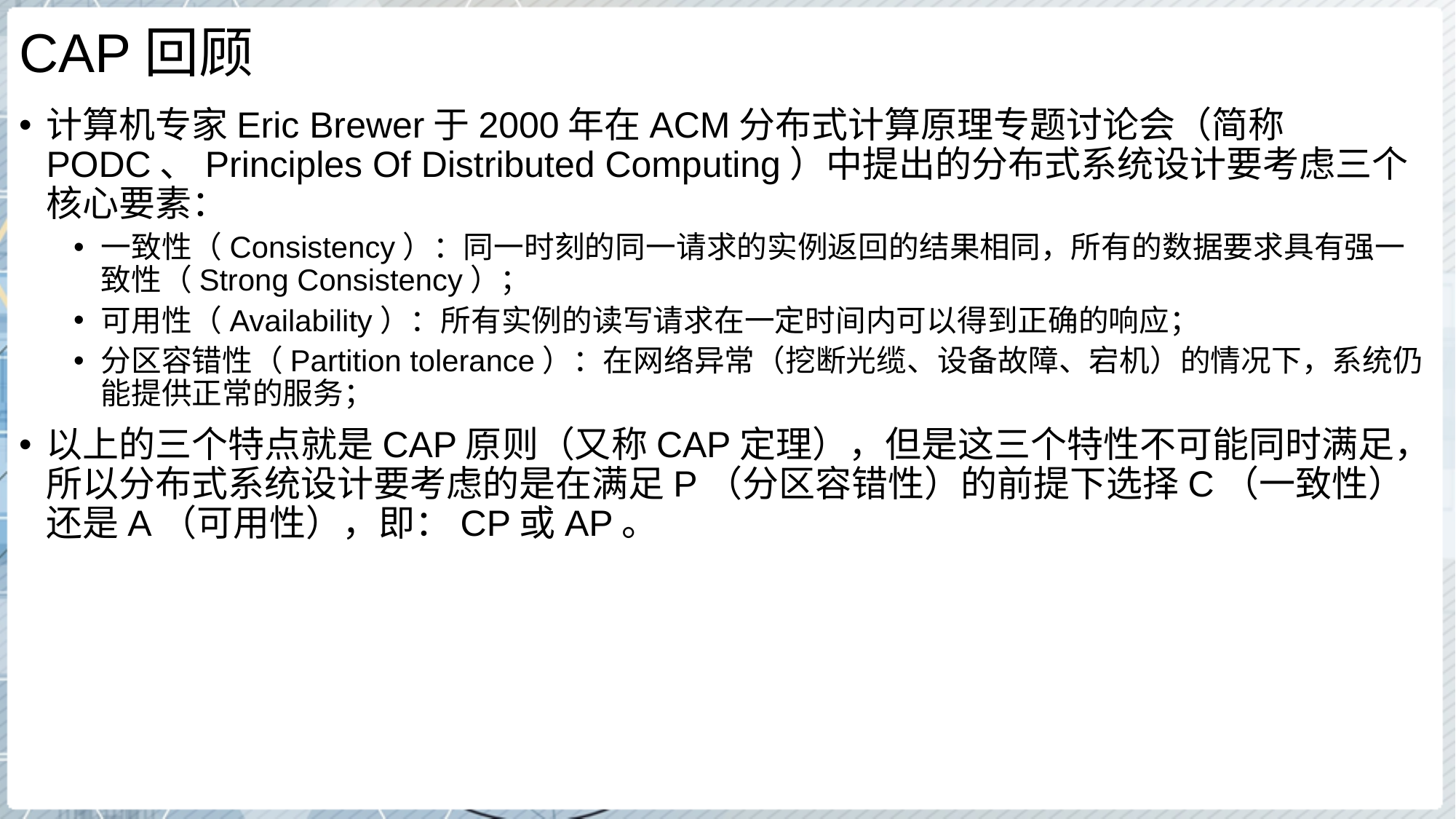

# CAP回顾
计算机专家Eric Brewer于2000年在ACM分布式计算原理专题讨论会（简称PODC、Principles Of Distributed Computing）中提出的分布式系统设计要考虑三个核心要素：
一致性（Consistency）：同一时刻的同一请求的实例返回的结果相同，所有的数据要求具有强一致性（Strong Consistency）；
可用性（Availability）：所有实例的读写请求在一定时间内可以得到正确的响应；
分区容错性（Partition tolerance）：在网络异常（挖断光缆、设备故障、宕机）的情况下，系统仍能提供正常的服务；
以上的三个特点就是CAP原则（又称CAP定理），但是这三个特性不可能同时满足，所以分布式系统设计要考虑的是在满足P（分区容错性）的前提下选择C（一致性）还是A（可用性），即：CP或AP。